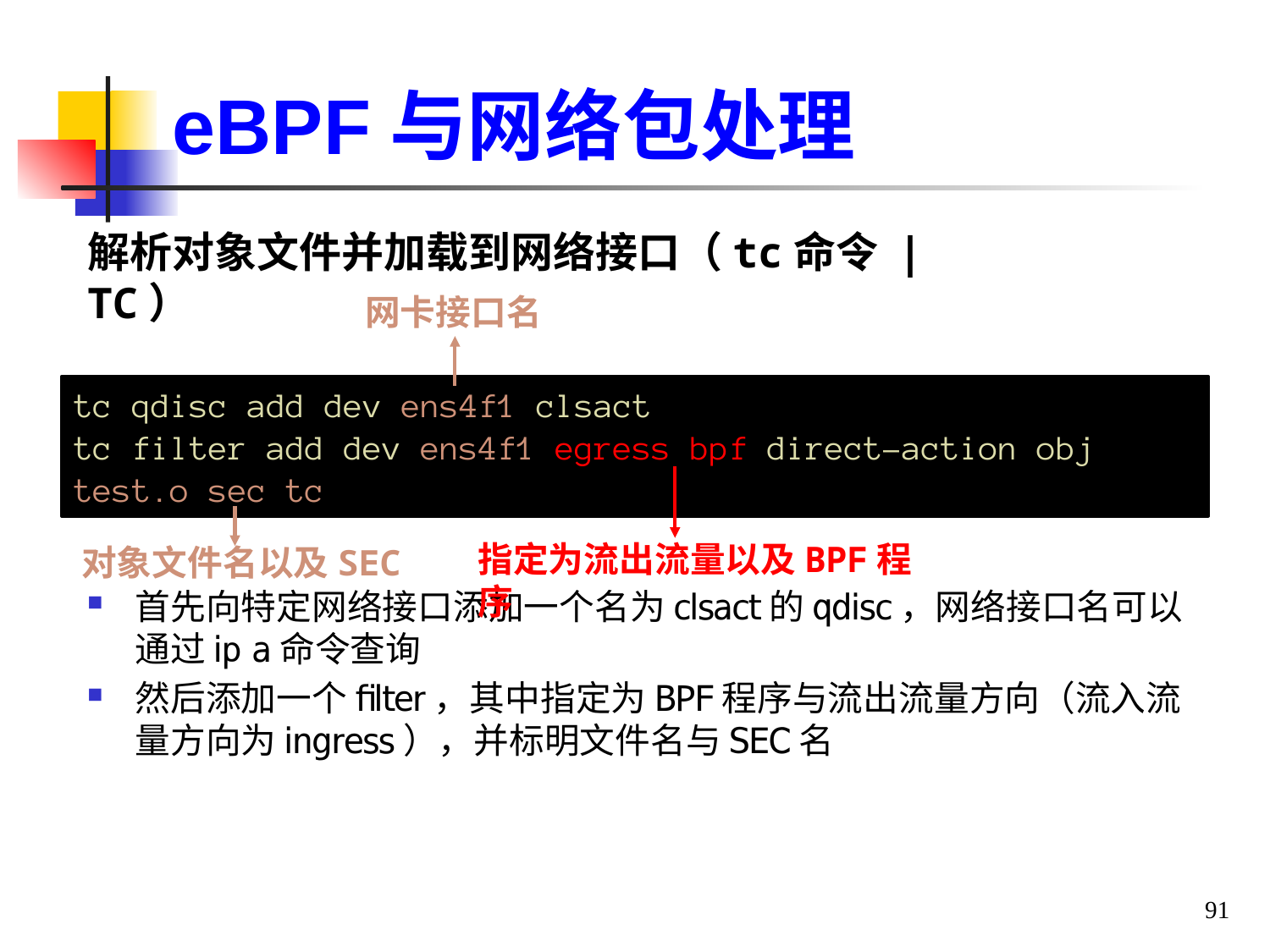

eBPF与网络包处理
解析对象文件并加载到网络接口（tc命令 | TC）
网卡接口名
tc qdisc add dev ens4f1 clsact
tc filter add dev ens4f1 egress bpf direct-action obj test.o sec tc
指定为流出流量以及BPF程序
对象文件名以及SEC
首先向特定网络接口添加一个名为clsact的qdisc，网络接口名可以通过ip a命令查询
然后添加一个filter，其中指定为BPF程序与流出流量方向（流入流量方向为ingress），并标明文件名与SEC名
91